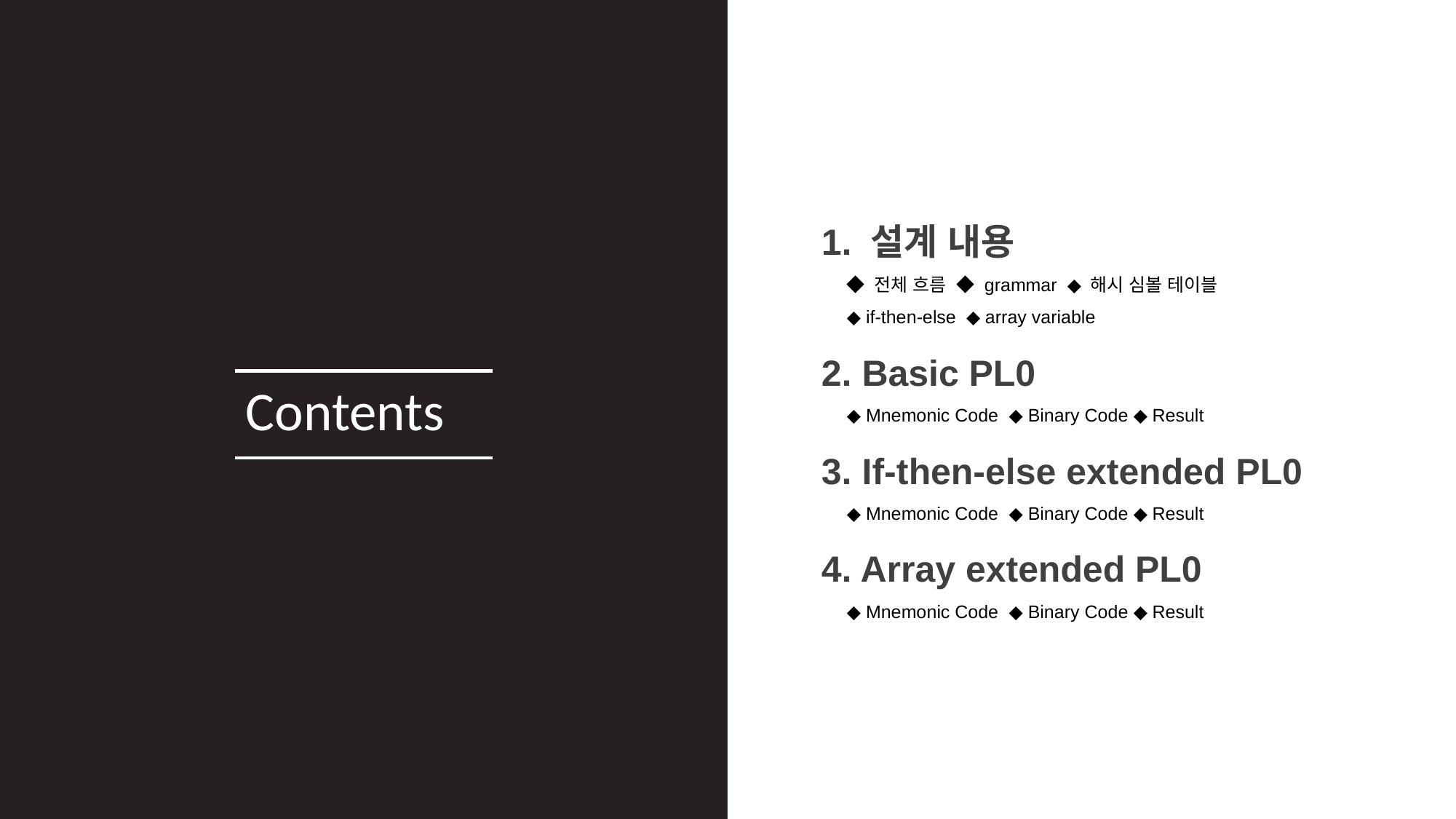

1. 설계 내용
     ◆ 전체 흐름  ◆ grammar  ◆ 해시 심볼 테이블
     ◆ if-then-else  ◆ array variable
2. Basic PL0
     ◆ Mnemonic Code  ◆ Binary Code ◆ Result
3. If-then-else extended PL0
     ◆ Mnemonic Code  ◆ Binary Code ◆ Result
4. Array extended PL0
     ◆ Mnemonic Code  ◆ Binary Code ◆ Result
Contents